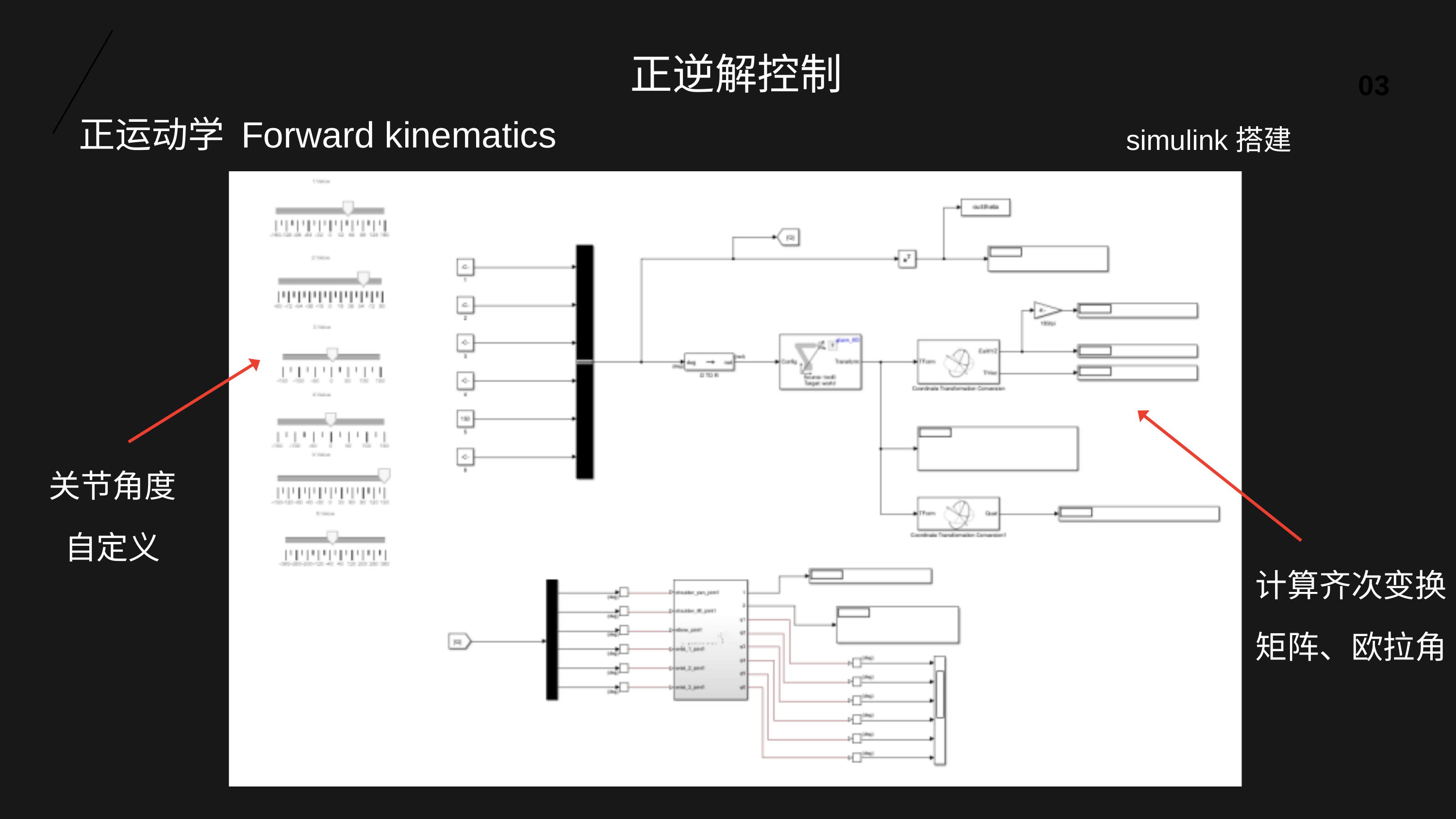

正逆解控制
03
正运动学 Forward kinematics
simulink搭建

关节角度自定义
计算齐次变换矩阵、欧拉角